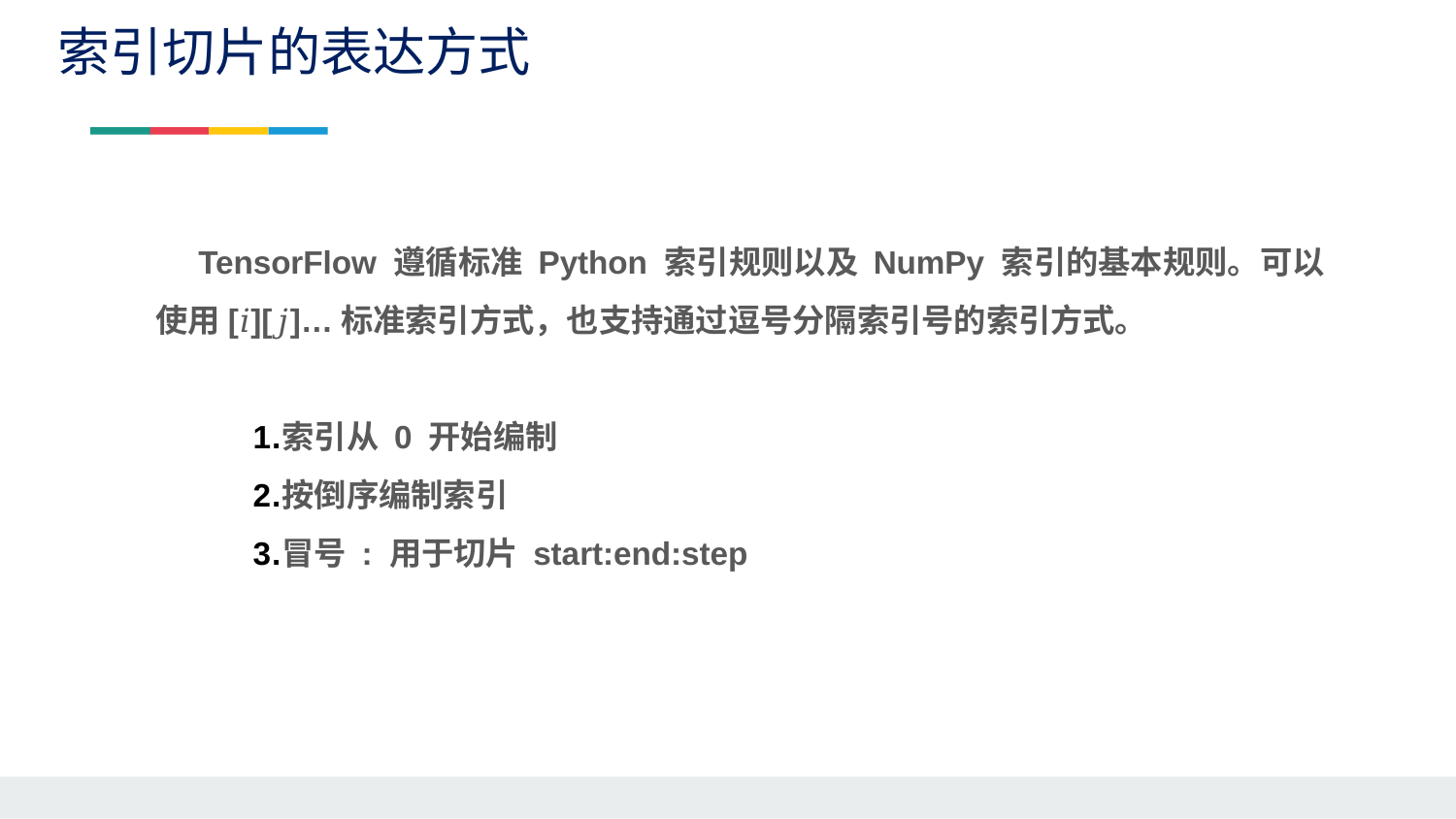

索引切片的表达方式
TensorFlow 遵循标准 Python 索引规则以及 NumPy 索引的基本规则。可以使用[𝑖][𝑗]…标准索引方式，也支持通过逗号分隔索引号的索引方式。

索引从 0 开始编制
按倒序编制索引
冒号 : 用于切片 start:end:step